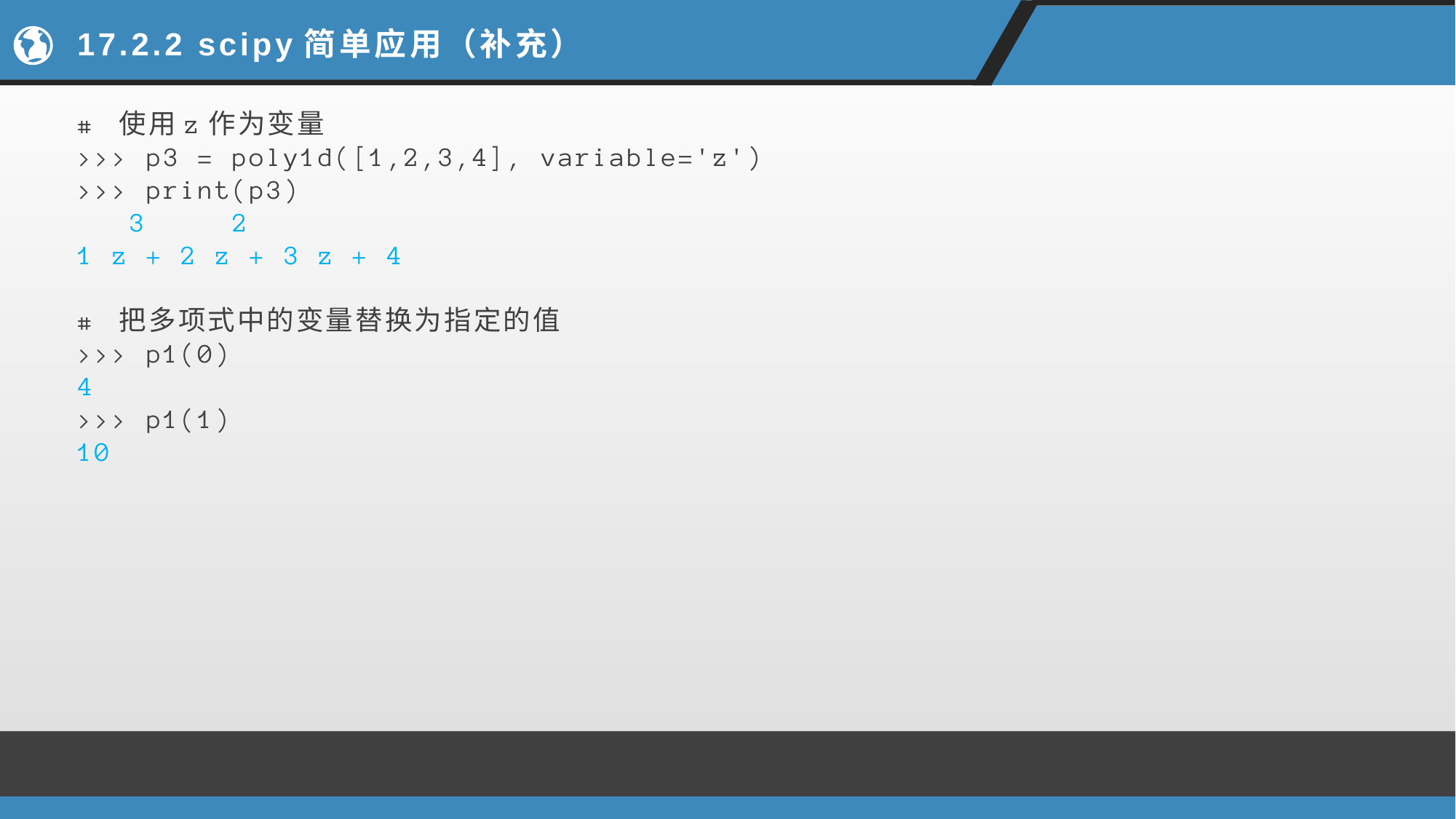

# 17.2.2 scipy简单应用（补充）

# 使用z作为变量
>>> p3 = poly1d([1,2,3,4], variable='z')
>>> print(p3)
   3     2
1 z + 2 z + 3 z + 4

# 把多项式中的变量替换为指定的值
>>> p1(0)
4
>>> p1(1)
10